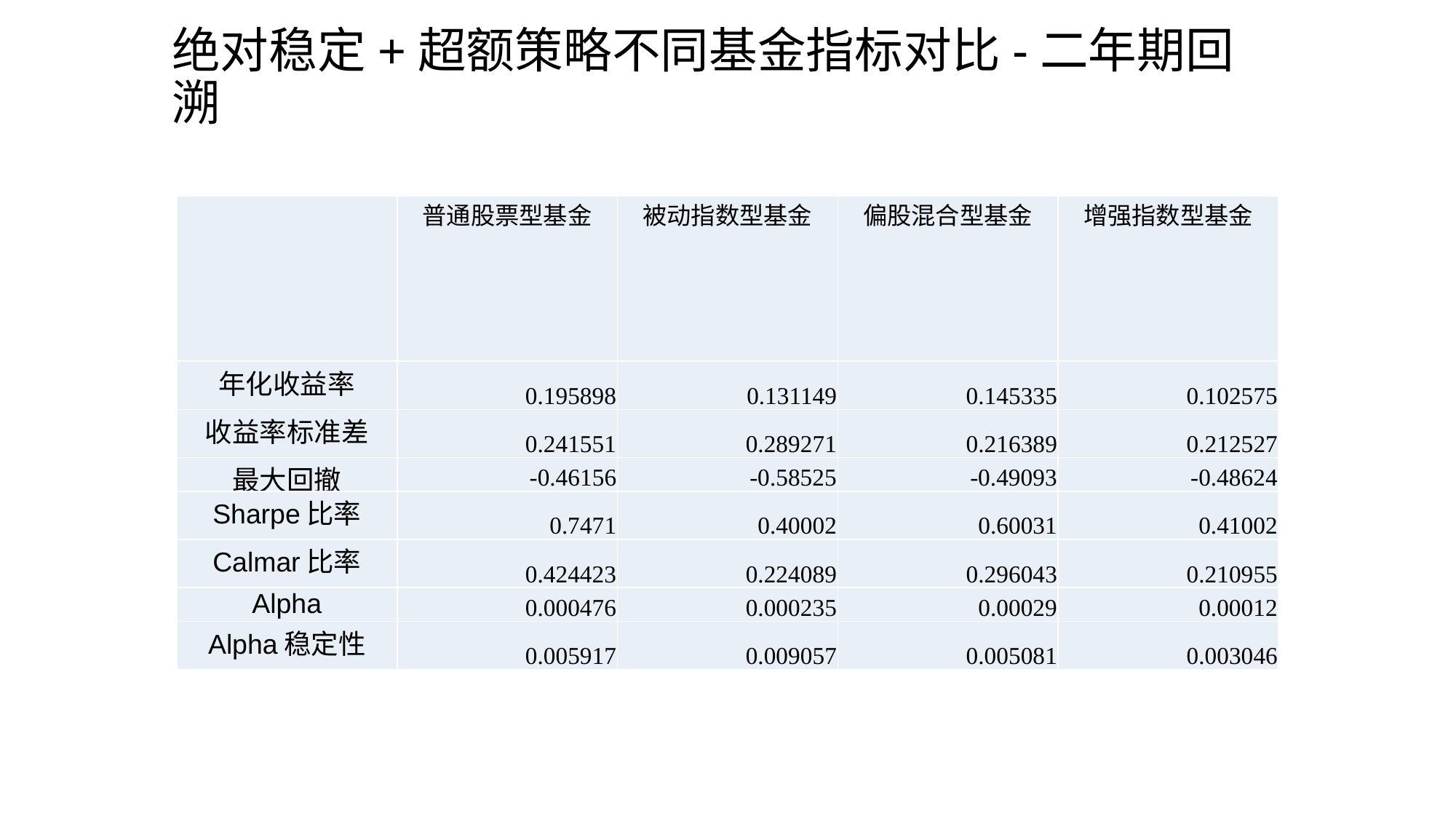

# 绝对稳定+超额策略不同基金指标对比-二年期回溯
|  | 普通股票型基金 | 被动指数型基金 | 偏股混合型基金 | 增强指数型基金 |
| --- | --- | --- | --- | --- |
| 年化收益率 | 0.195898 | 0.131149 | 0.145335 | 0.102575 |
| 收益率标准差 | 0.241551 | 0.289271 | 0.216389 | 0.212527 |
| 最大回撤 | -0.46156 | -0.58525 | -0.49093 | -0.48624 |
| Sharpe比率 | 0.7471 | 0.40002 | 0.60031 | 0.41002 |
| Calmar比率 | 0.424423 | 0.224089 | 0.296043 | 0.210955 |
| Alpha | 0.000476 | 0.000235 | 0.00029 | 0.00012 |
| Alpha稳定性 | 0.005917 | 0.009057 | 0.005081 | 0.003046 |